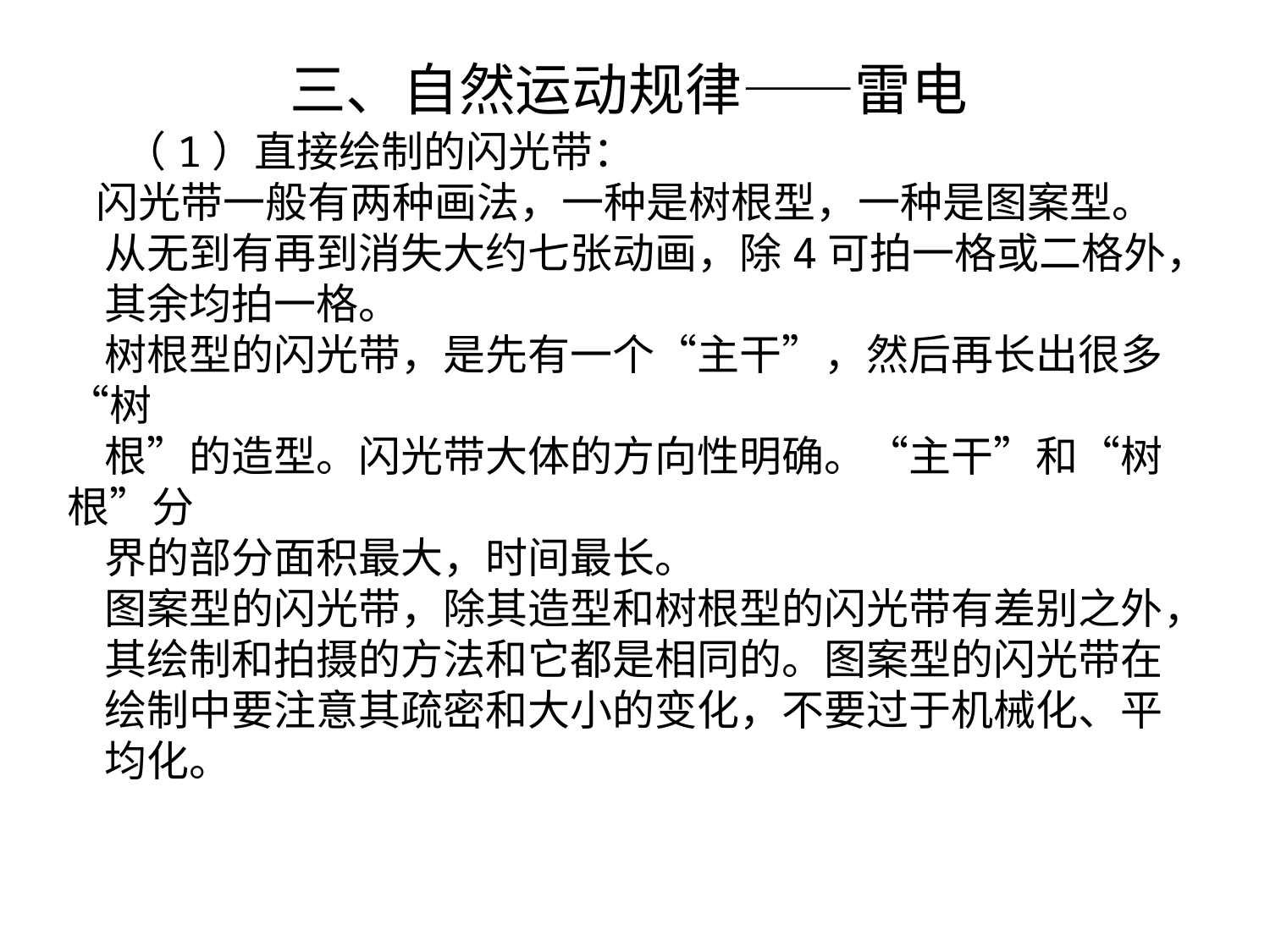

三、自然运动规律——雷电
 （1）直接绘制的闪光带：
   闪光带一般有两种画法，一种是树根型，一种是图案型。
从无到有再到消失大约七张动画，除4可拍一格或二格外，
其余均拍一格。
树根型的闪光带，是先有一个“主干”，然后再长出很多“树
根”的造型。闪光带大体的方向性明确。“主干”和“树根”分
界的部分面积最大，时间最长。
图案型的闪光带，除其造型和树根型的闪光带有差别之外，
其绘制和拍摄的方法和它都是相同的。图案型的闪光带在
绘制中要注意其疏密和大小的变化，不要过于机械化、平
均化。